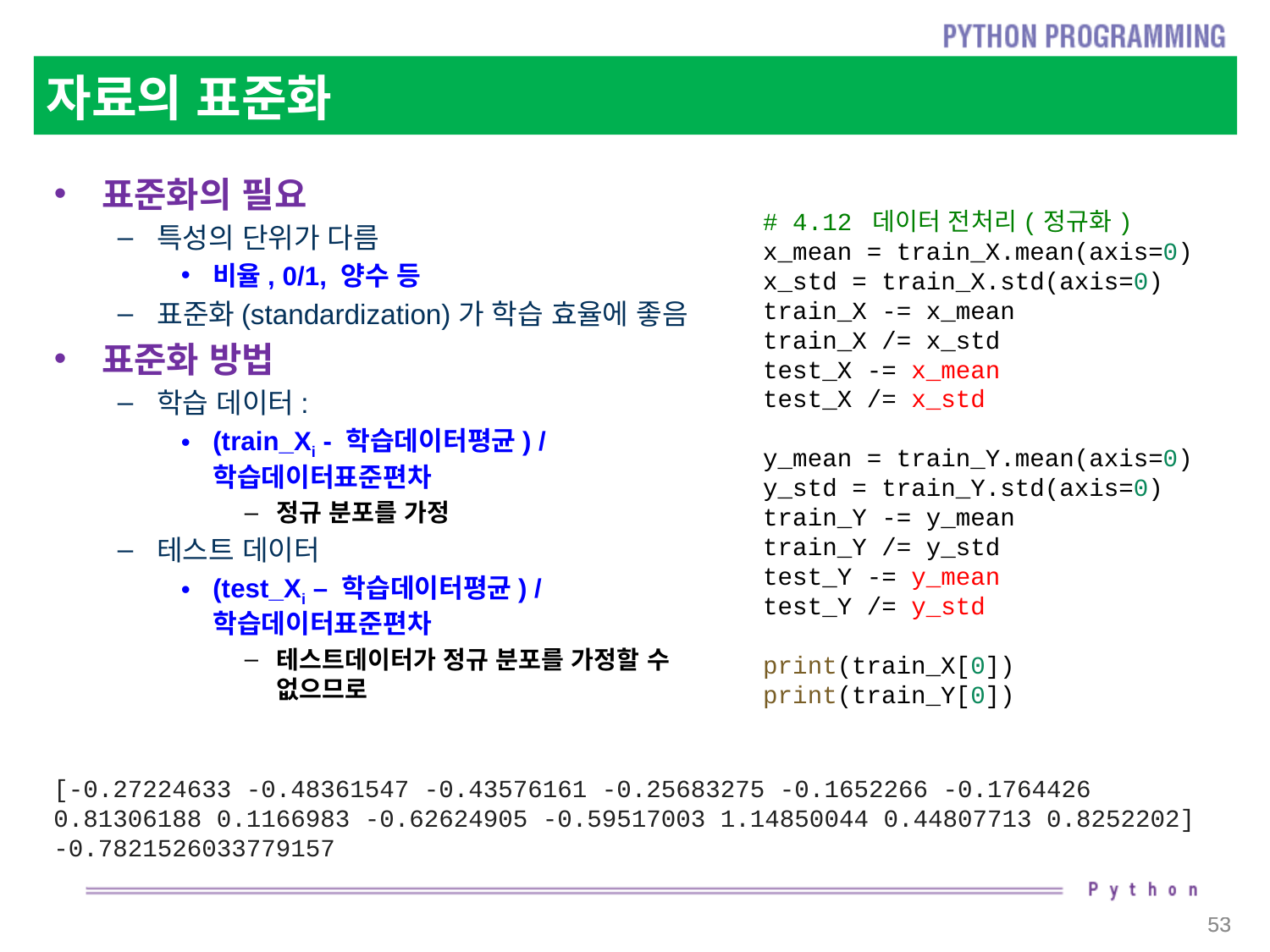

# 자료의 표준화
표준화의 필요
특성의 단위가 다름
비율, 0/1, 양수 등
표준화(standardization)가 학습 효율에 좋음
표준화 방법
학습 데이터:
(train_Xi - 학습데이터평균) / 학습데이터표준편차
정규 분포를 가정
테스트 데이터
(test_Xi – 학습데이터평균) / 학습데이터표준편차
테스트데이터가 정규 분포를 가정할 수 없으므로

# 4.12 데이터 전처리(정규화)
x_mean = train_X.mean(axis=0)
x_std = train_X.std(axis=0)
train_X -= x_mean
train_X /= x_std
test_X -= x_mean
test_X /= x_std
y_mean = train_Y.mean(axis=0)
y_std = train_Y.std(axis=0)
train_Y -= y_mean
train_Y /= y_std
test_Y -= y_mean
test_Y /= y_std
print(train_X[0])
print(train_Y[0])
[-0.27224633 -0.48361547 -0.43576161 -0.25683275 -0.1652266 -0.1764426 0.81306188 0.1166983 -0.62624905 -0.59517003 1.14850044 0.44807713 0.8252202] -0.7821526033779157
53